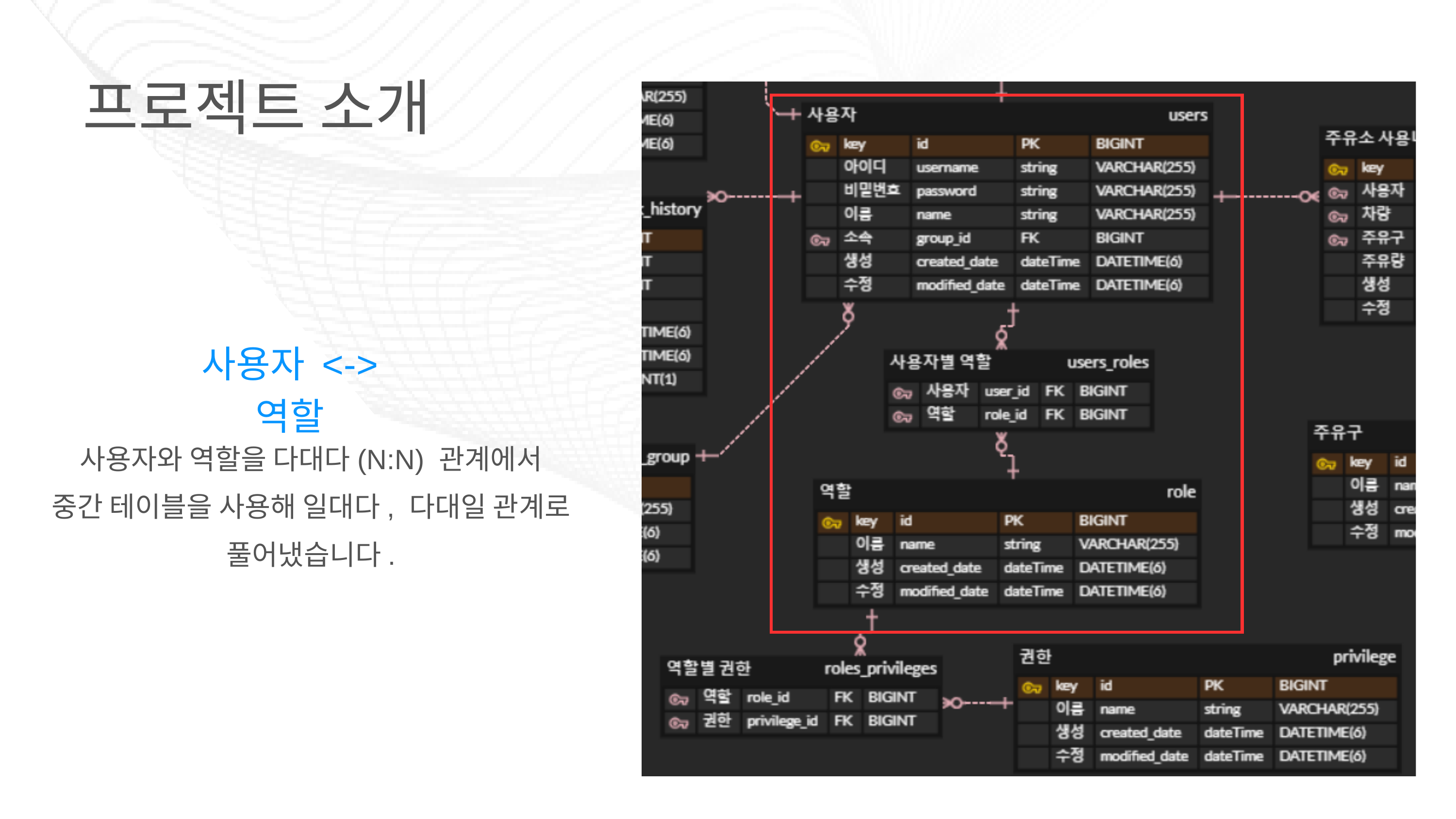

프로젝트 소개

사용자 <-> 역할
사용자와 역할을 다대다(N:N) 관계에서
중간 테이블을 사용해 일대다, 다대일 관계로
풀어냈습니다.